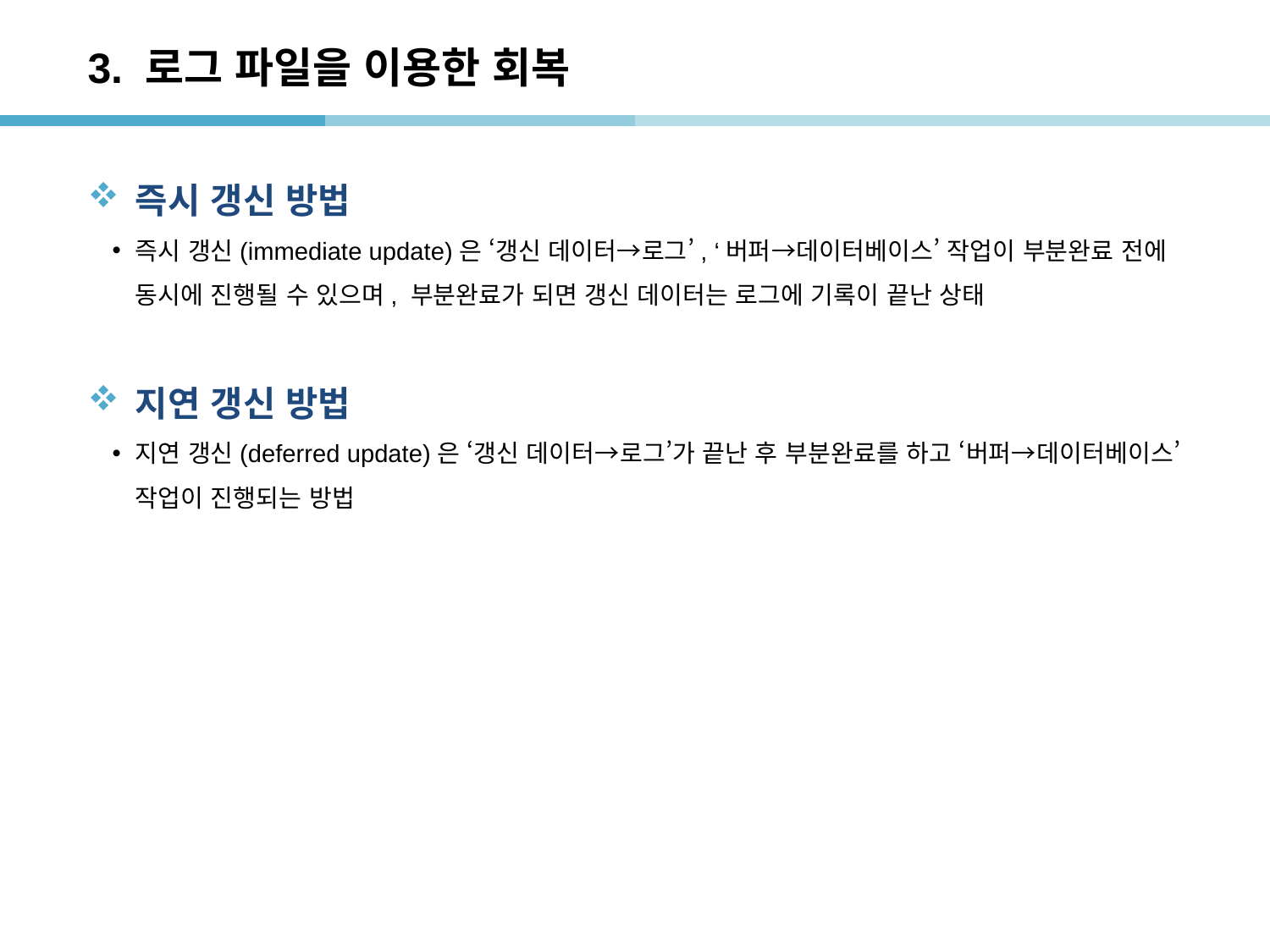

# 3. 로그 파일을 이용한 회복
즉시 갱신 방법
즉시 갱신(immediate update)은 ‘갱신 데이터→로그’, ‘버퍼→데이터베이스’ 작업이 부분완료 전에 동시에 진행될 수 있으며, 부분완료가 되면 갱신 데이터는 로그에 기록이 끝난 상태

지연 갱신 방법
지연 갱신(deferred update)은 ‘갱신 데이터→로그’가 끝난 후 부분완료를 하고 ‘버퍼→데이터베이스’ 작업이 진행되는 방법